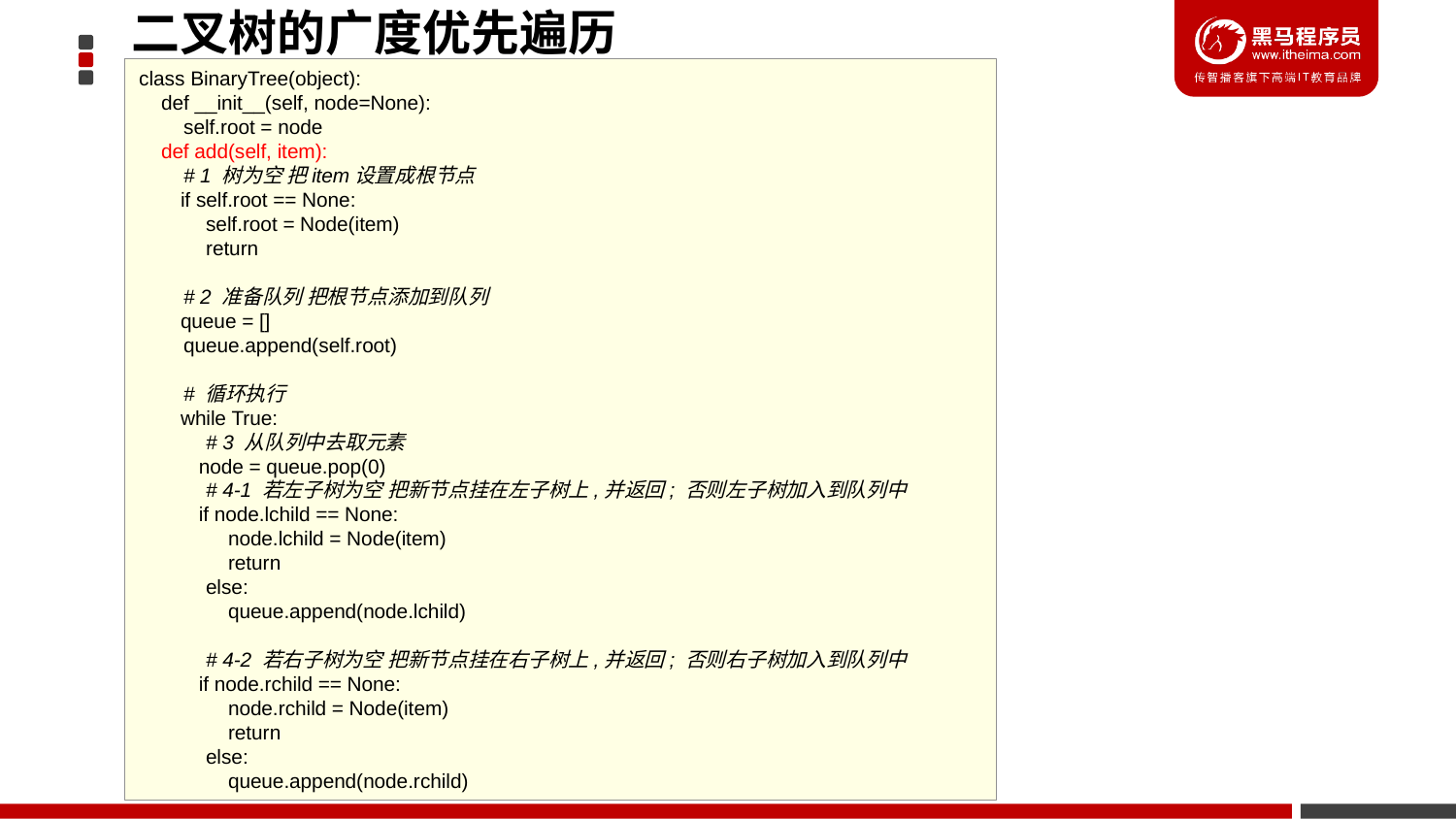

二叉树的广度优先遍历
class BinaryTree(object):
    def __init__(self, node=None):
        self.root = node
    def add(self, item):
        # 1 树为空 把item设置成根节点
        if self.root == None:
            self.root = Node(item)
            return
        # 2 准备队列 把根节点添加到队列
        queue = []
        queue.append(self.root)
        # 循环执行
        while True:
            # 3 从队列中去取元素
            node = queue.pop(0)
            # 4-1 若左子树为空 把新节点挂在左子树上,并返回; 否则左子树加入到队列中
            if node.lchild == None:
                node.lchild = Node(item)
                return
            else:
                queue.append(node.lchild)
            # 4-2 若右子树为空 把新节点挂在右子树上,并返回; 否则右子树加入到队列中
            if node.rchild == None:
                node.rchild = Node(item)
                return
            else:
                queue.append(node.rchild)